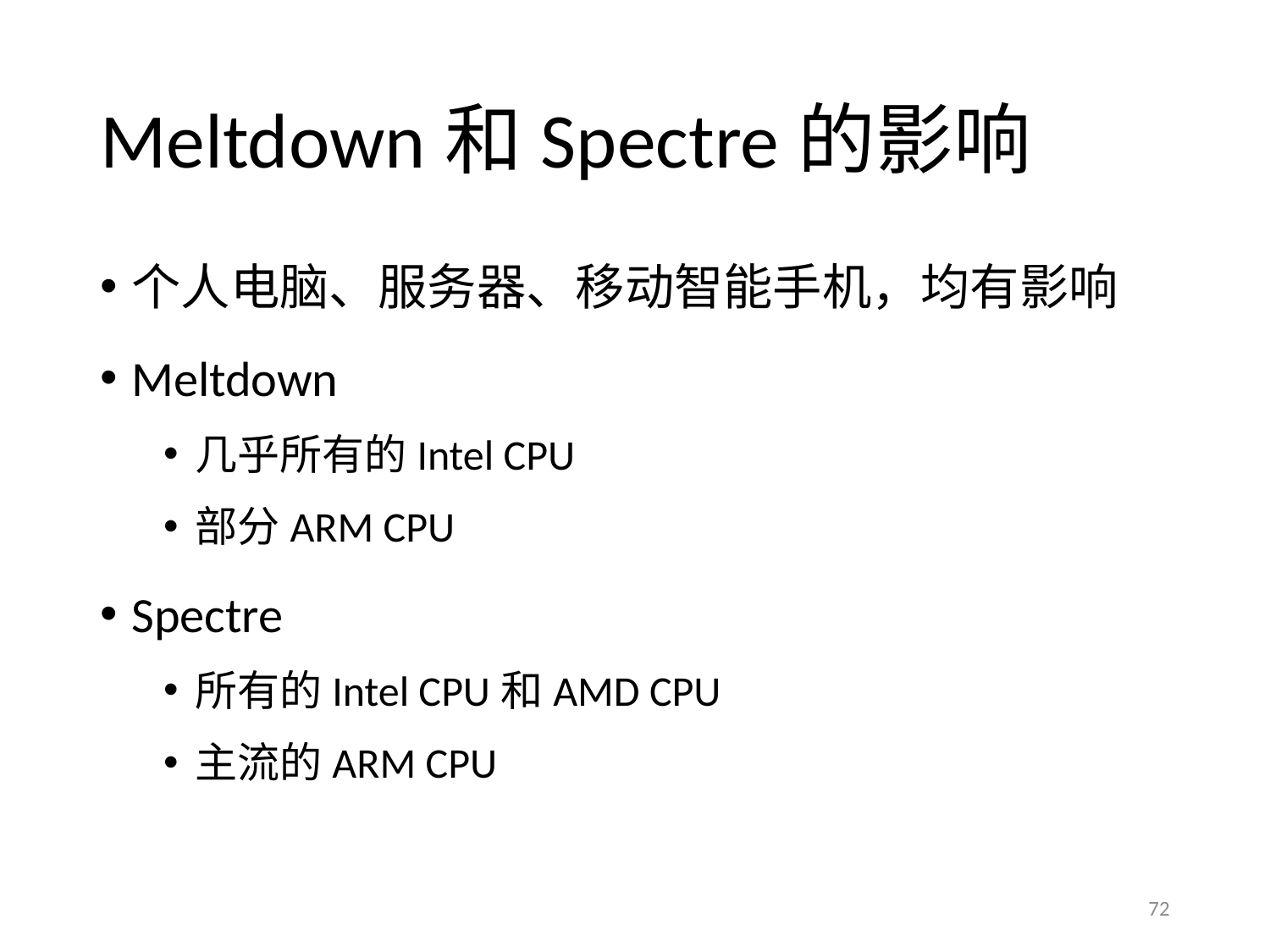

# Meltdown和Spectre的影响
个人电脑、服务器、移动智能手机，均有影响
Meltdown
几乎所有的Intel CPU
部分ARM CPU
Spectre
所有的Intel CPU和AMD CPU
主流的ARM CPU
72